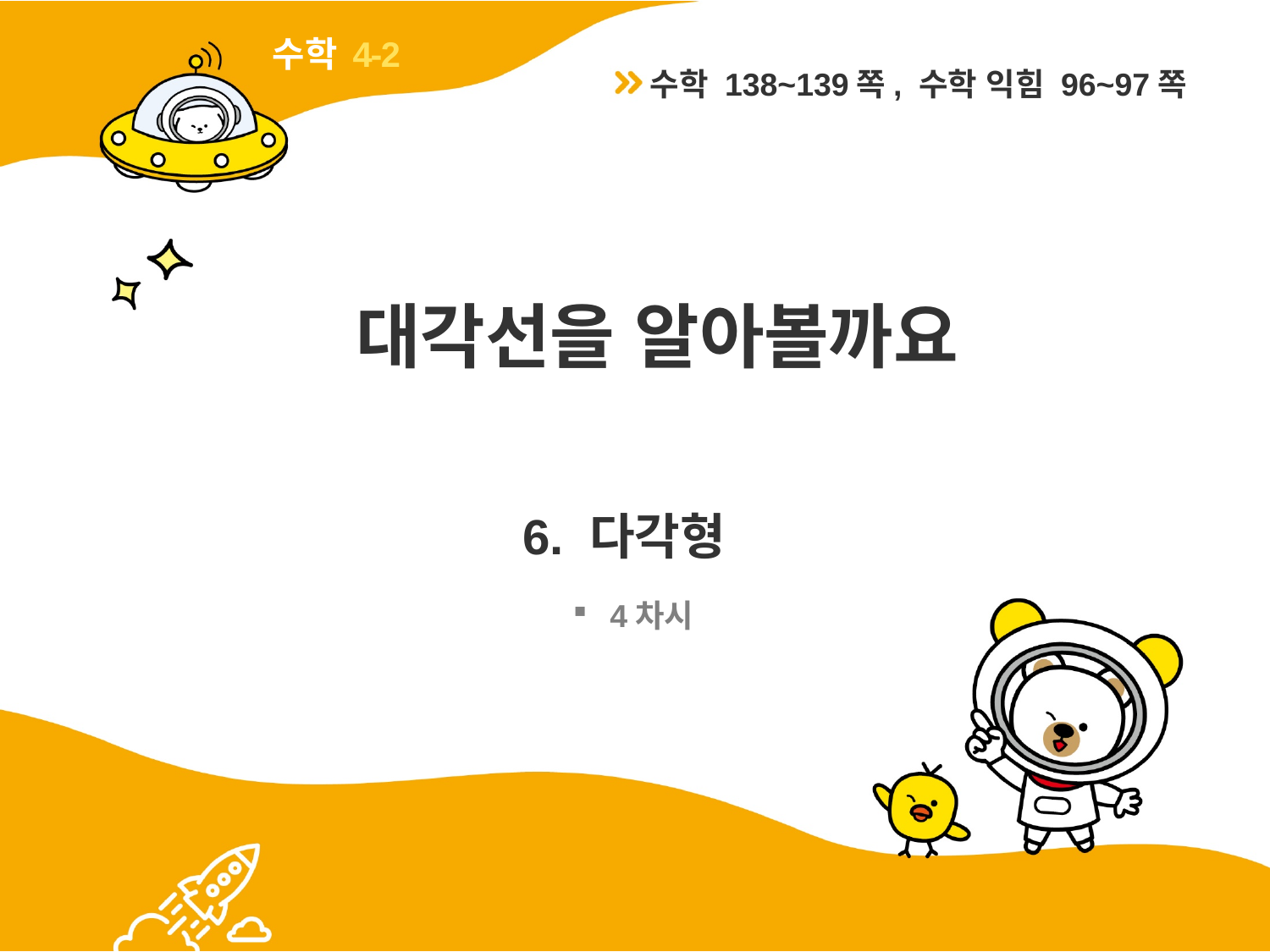

4-2
수학 138~139쪽, 수학 익힘 96~97쪽
# 대각선을 알아볼까요
6. 다각형
4차시